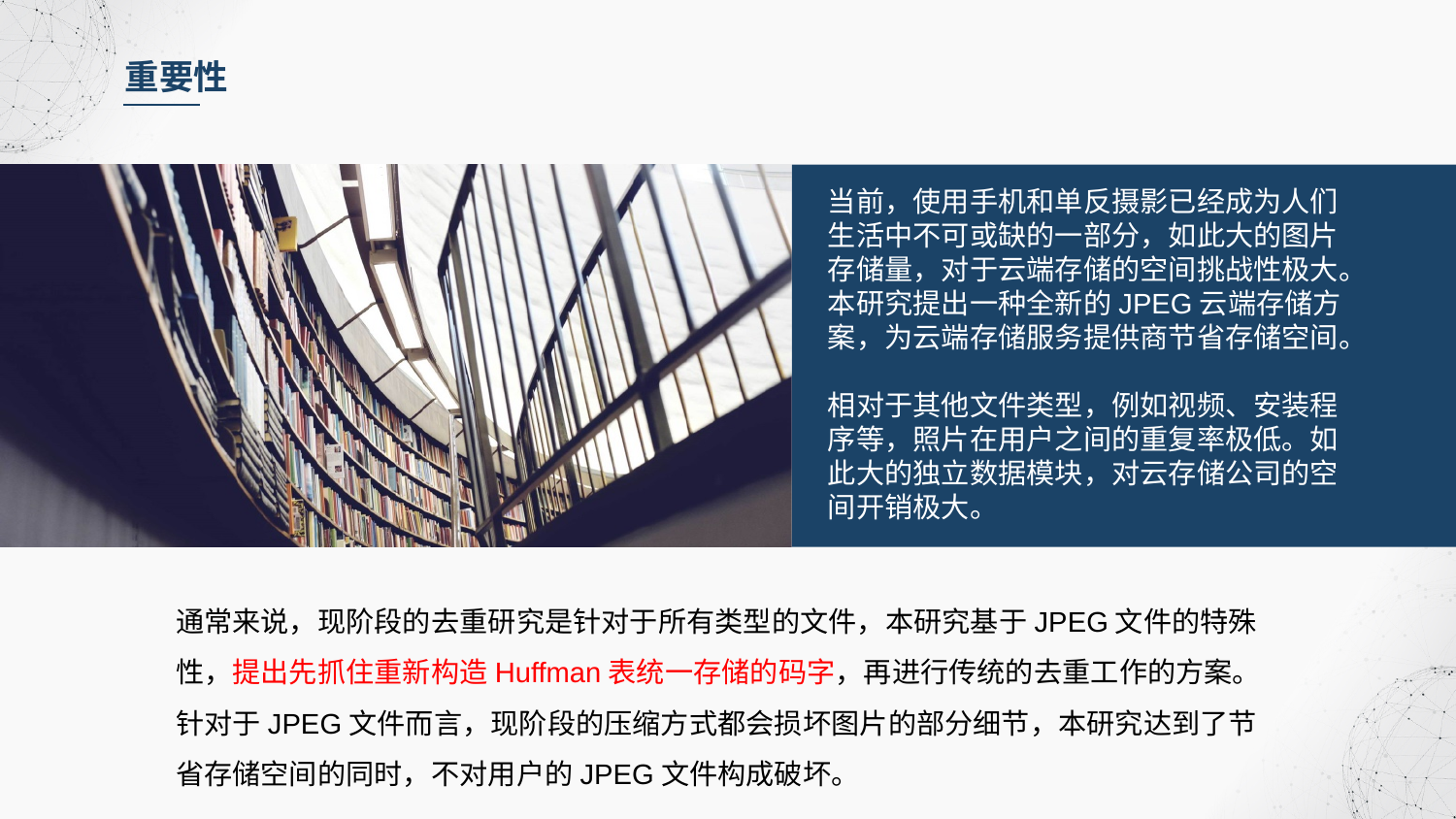

重要性

当前，使用手机和单反摄影已经成为人们生活中不可或缺的一部分，如此大的图片存储量，对于云端存储的空间挑战性极大。本研究提出一种全新的JPEG云端存储方案，为云端存储服务提供商节省存储空间。

相对于其他文件类型，例如视频、安装程序等，照片在用户之间的重复率极低。如此大的独立数据模块，对云存储公司的空间开销极大。
通常来说，现阶段的去重研究是针对于所有类型的文件，本研究基于JPEG文件的特殊性，提出先抓住重新构造Huffman表统一存储的码字，再进行传统的去重工作的方案。针对于JPEG文件而言，现阶段的压缩方式都会损坏图片的部分细节，本研究达到了节省存储空间的同时，不对用户的JPEG文件构成破坏。